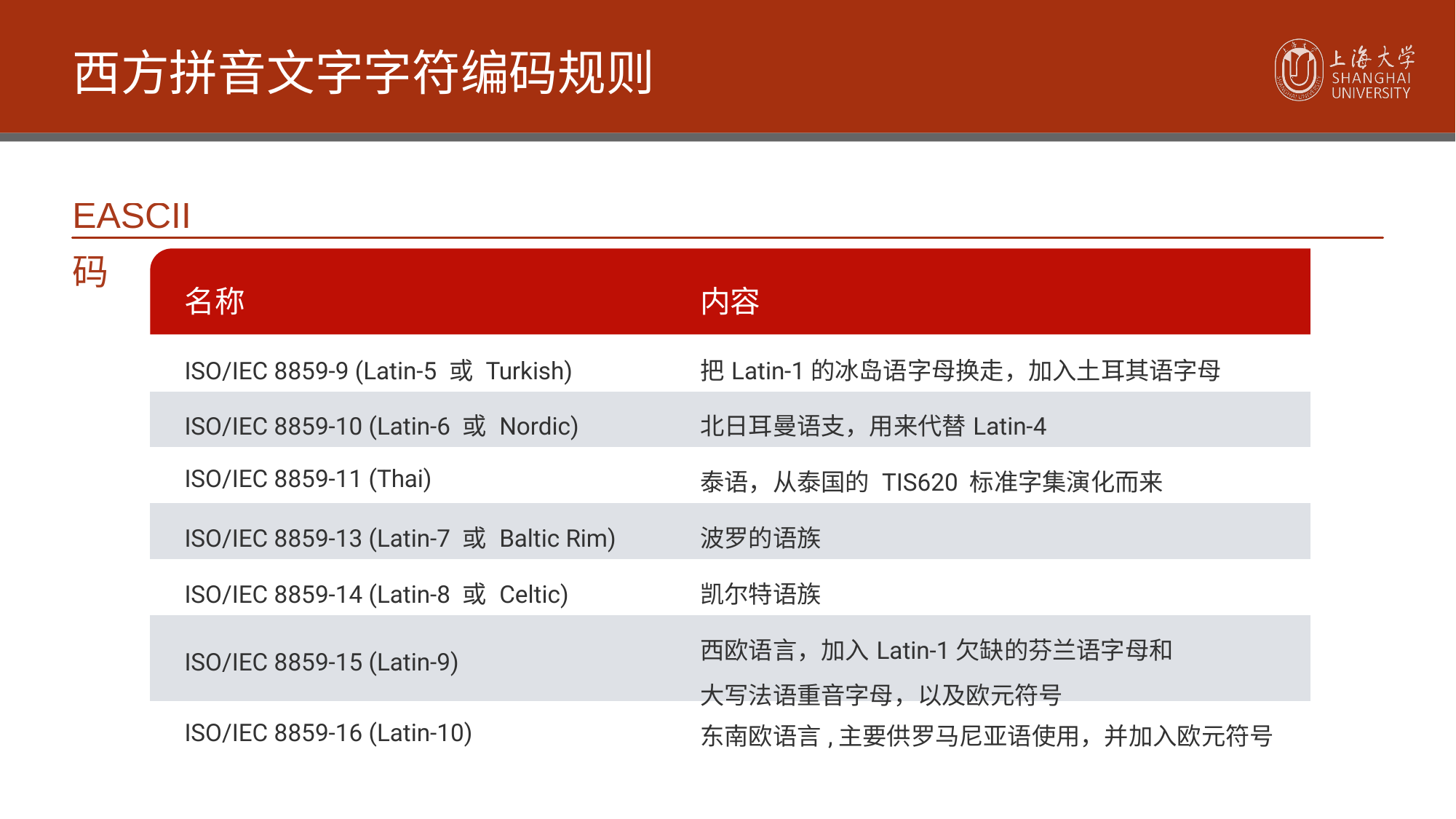

西方拼音文字字符编码规则
EASCII码

| 名称 | 内容 |
| --- | --- |
| ISO/IEC 8859-9 (Latin-5 或 Turkish) | 把Latin-1的冰岛语字母换走，加入土耳其语字母 |
| ISO/IEC 8859-10 (Latin-6 或 Nordic) | 北日耳曼语支，用来代替Latin-4 |
| ISO/IEC 8859-11 (Thai) | 泰语，从泰国的 TIS620 标准字集演化而来 |
| ISO/IEC 8859-13 (Latin-7 或 Baltic Rim) | 波罗的语族 |
| ISO/IEC 8859-14 (Latin-8 或 Celtic) | 凯尔特语族 |
| ISO/IEC 8859-15 (Latin-9) | 西欧语言，加入Latin-1欠缺的芬兰语字母和 大写法语重音字母，以及欧元符号 |
| ISO/IEC 8859-16 (Latin-10) | 东南欧语言,主要供罗马尼亚语使用，并加入欧元符号 |